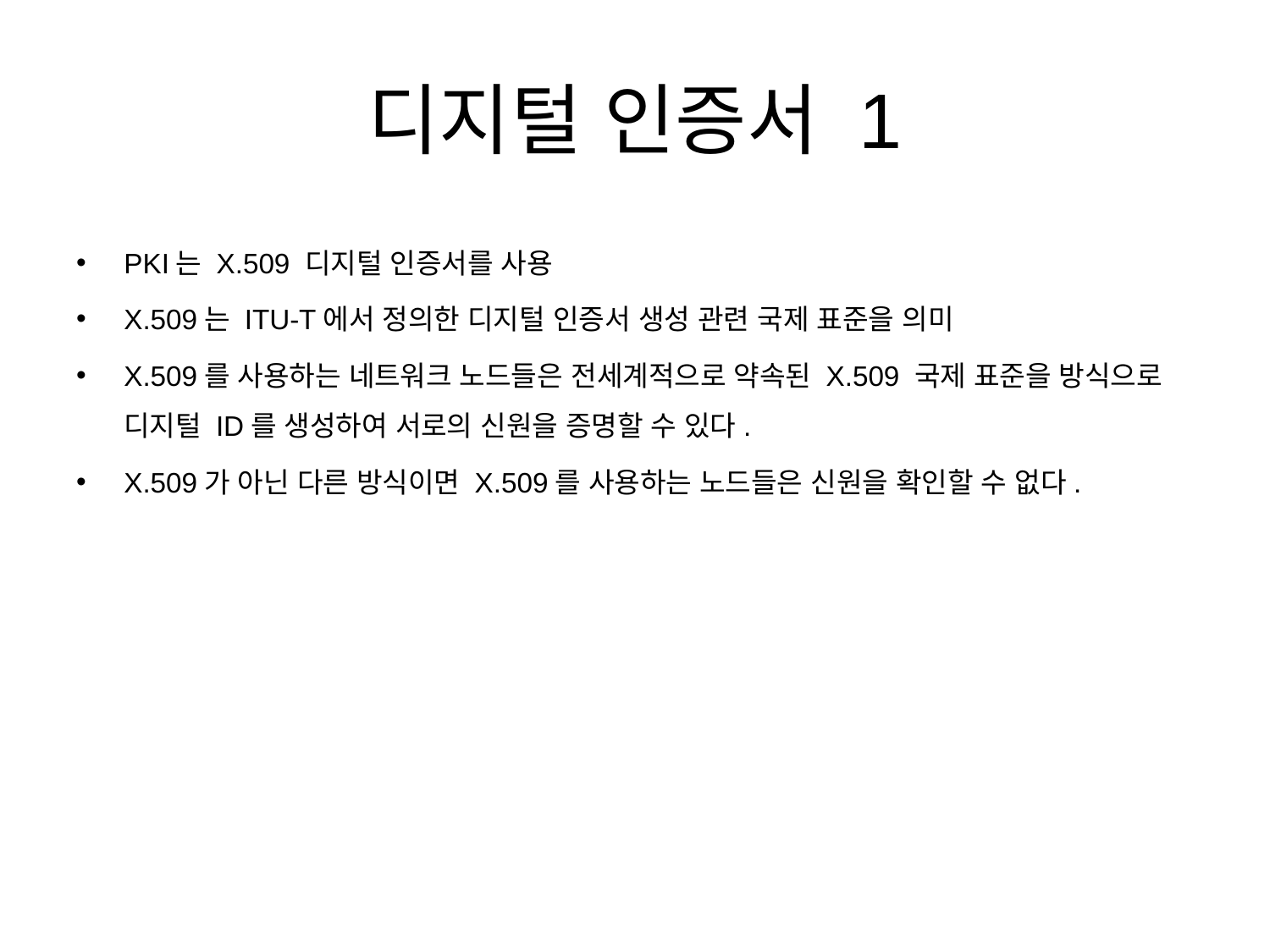

# 디지털 인증서 1
PKI는 X.509 디지털 인증서를 사용
X.509는 ITU-T에서 정의한 디지털 인증서 생성 관련 국제 표준을 의미
X.509를 사용하는 네트워크 노드들은 전세계적으로 약속된 X.509 국제 표준을 방식으로 디지털 ID를 생성하여 서로의 신원을 증명할 수 있다.
X.509가 아닌 다른 방식이면 X.509를 사용하는 노드들은 신원을 확인할 수 없다.